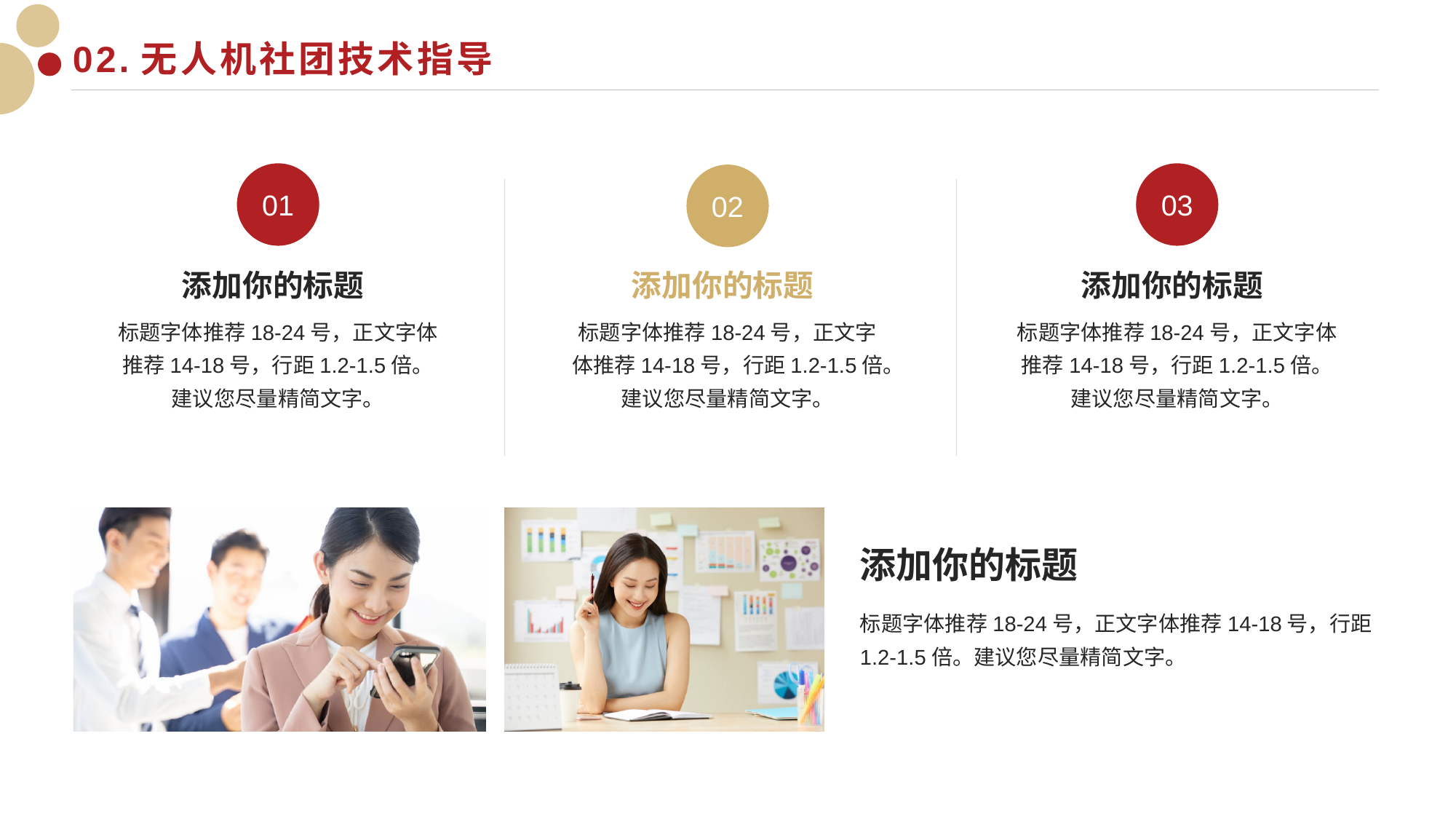

# 02.无人机社团技术指导
01
添加你的标题
标题字体推荐18-24号，正文字体推荐14-18号，行距1.2-1.5倍。建议您尽量精简文字。
03
添加你的标题
标题字体推荐18-24号，正文字体推荐14-18号，行距1.2-1.5倍。建议您尽量精简文字。
02
添加你的标题
标题字体推荐18-24号，正文字体推荐14-18号，行距1.2-1.5倍。建议您尽量精简文字。

添加你的标题
标题字体推荐18-24号，正文字体推荐14-18号，行距1.2-1.5倍。建议您尽量精简文字。